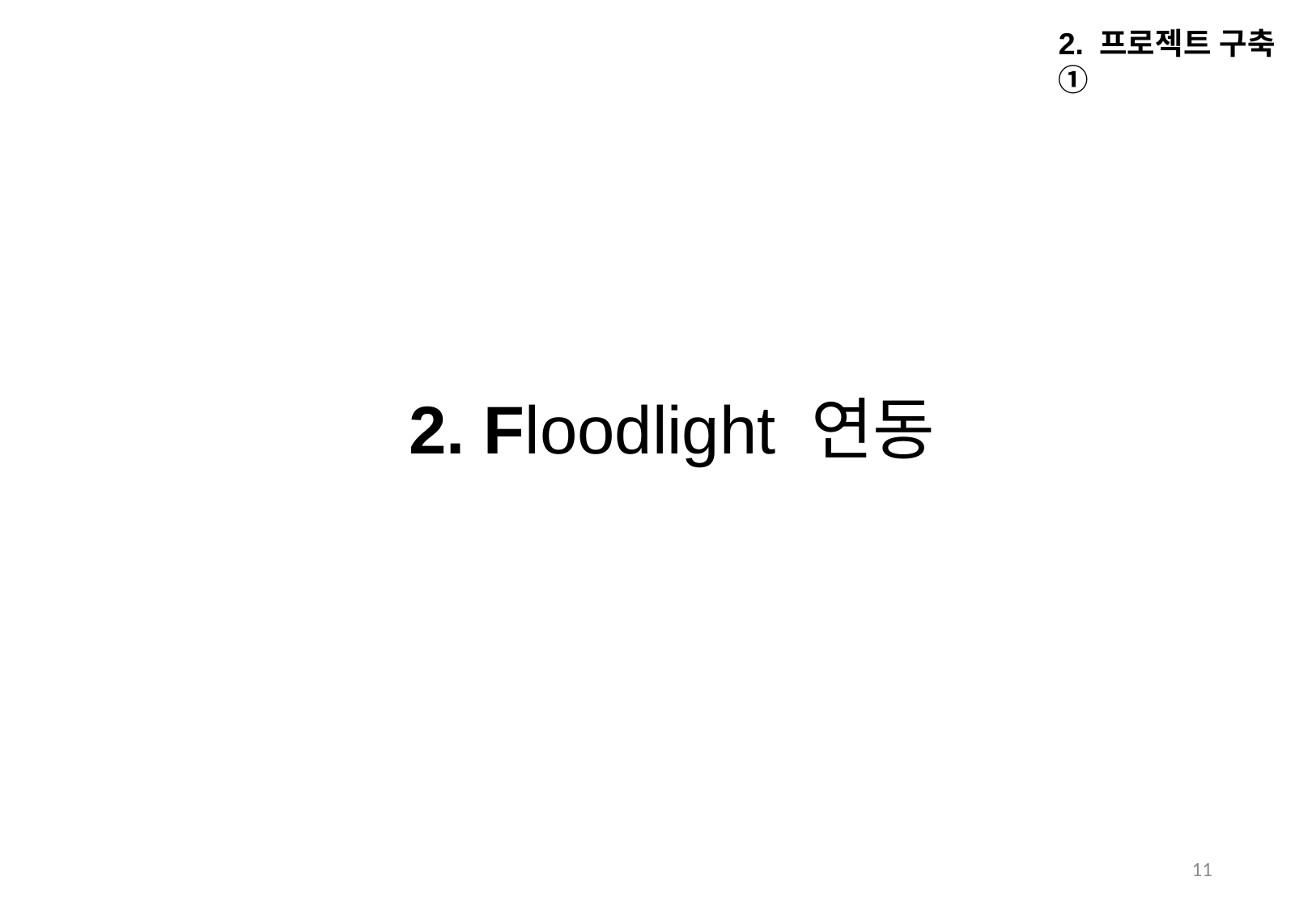

2. 프로젝트 구축 ①
2. Floodlight 연동
11